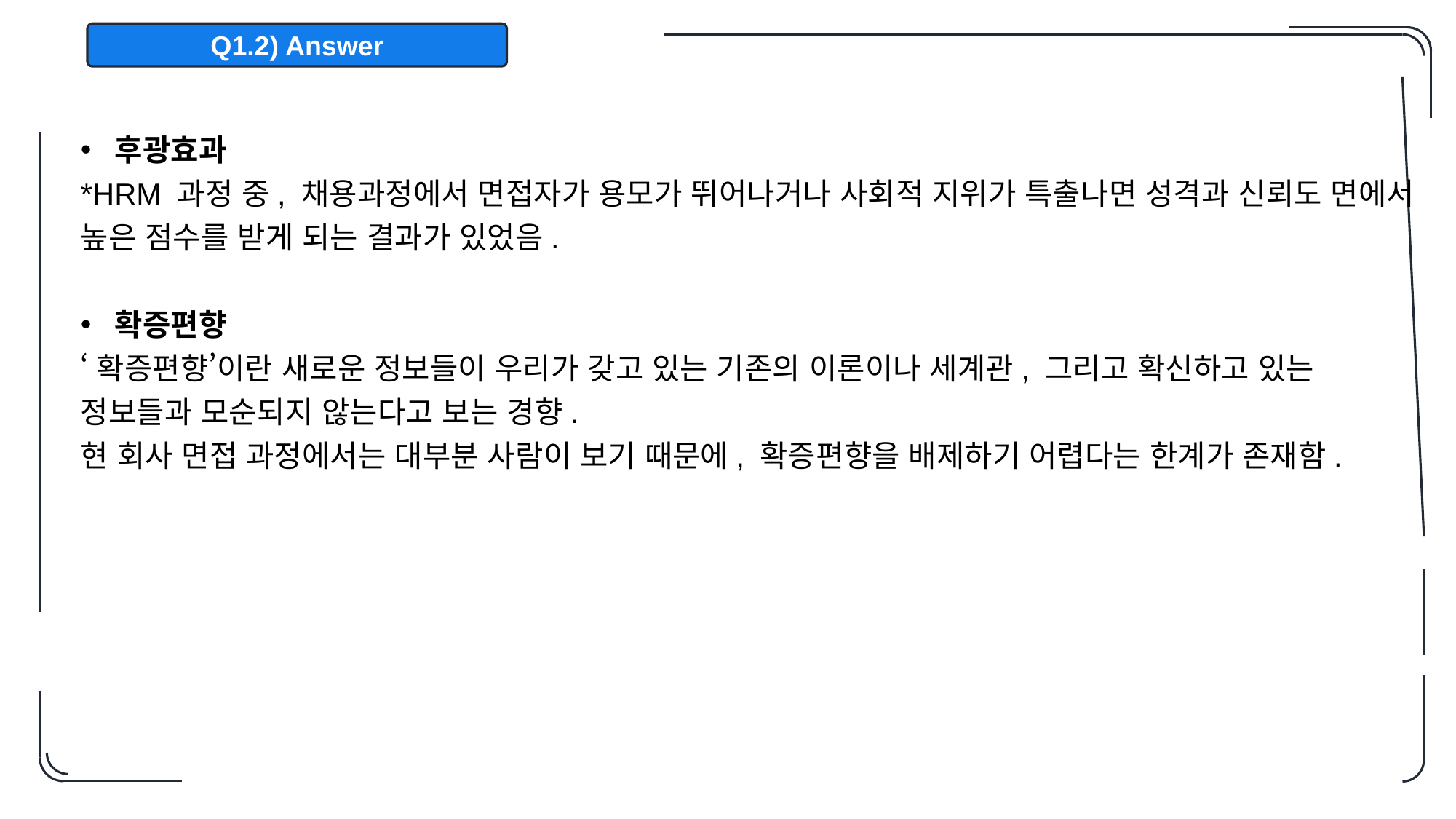

Q1.2) Answer

후광효과
*HRM 과정 중, 채용과정에서 면접자가 용모가 뛰어나거나 사회적 지위가 특출나면 성격과 신뢰도 면에서 높은 점수를 받게 되는 결과가 있었음.

확증편향
‘확증편향’이란 새로운 정보들이 우리가 갖고 있는 기존의 이론이나 세계관, 그리고 확신하고 있는 정보들과 모순되지 않는다고 보는 경향.
현 회사 면접 과정에서는 대부분 사람이 보기 때문에, 확증편향을 배제하기 어렵다는 한계가 존재함.